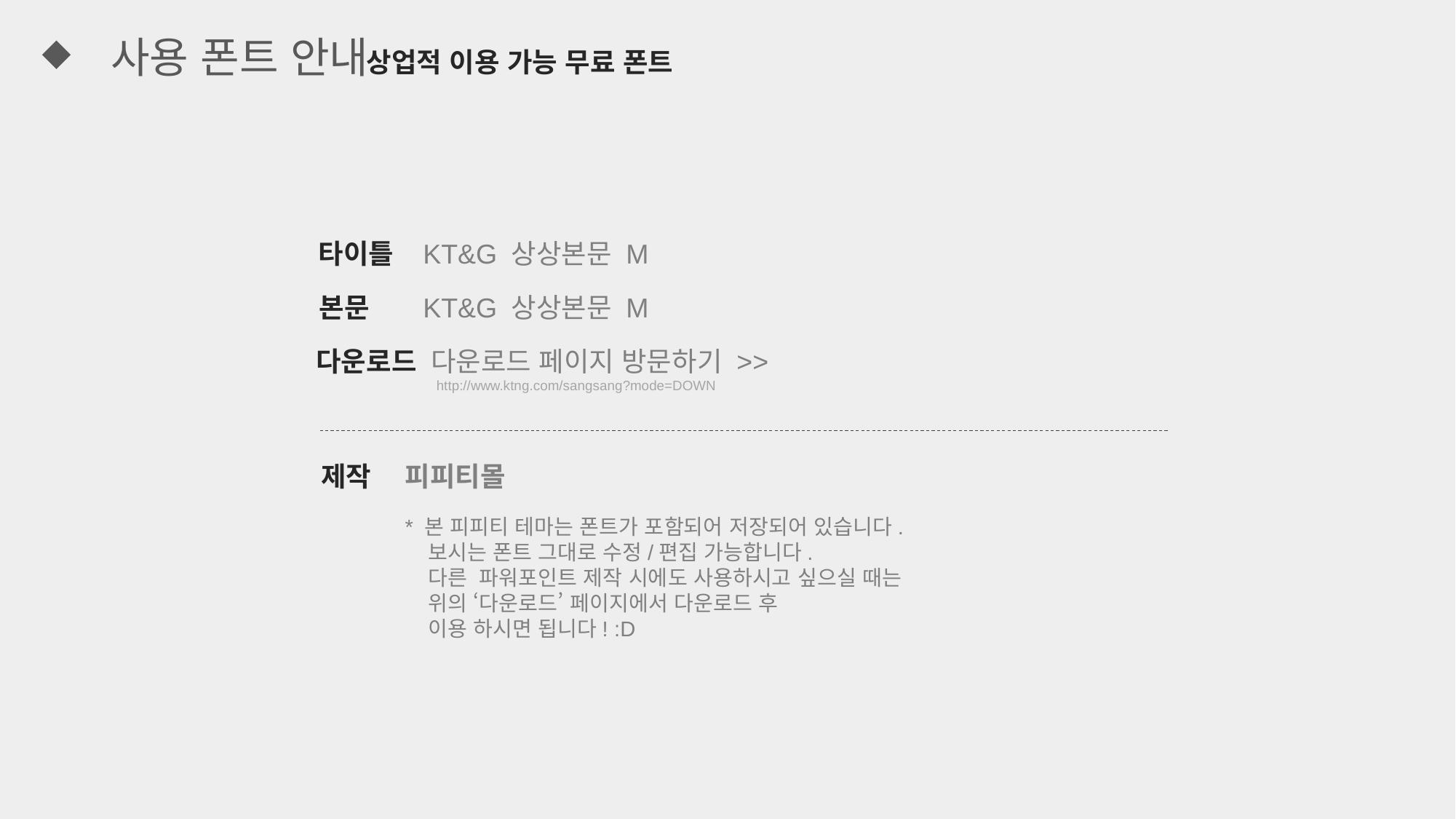

# 사용 폰트 안내
상업적 이용 가능 무료 폰트
타이틀
KT&G 상상본문 M
본문
KT&G 상상본문 M
다운로드
다운로드 페이지 방문하기 >>
http://www.ktng.com/sangsang?mode=DOWN
제작
피피티몰

* 본 피피티 테마는 폰트가 포함되어 저장되어 있습니다.
   보시는 폰트 그대로 수정/편집 가능합니다.
   다른  파워포인트 제작 시에도 사용하시고 싶으실 때는
   위의 ‘다운로드’ 페이지에서 다운로드 후
   이용 하시면 됩니다! :D